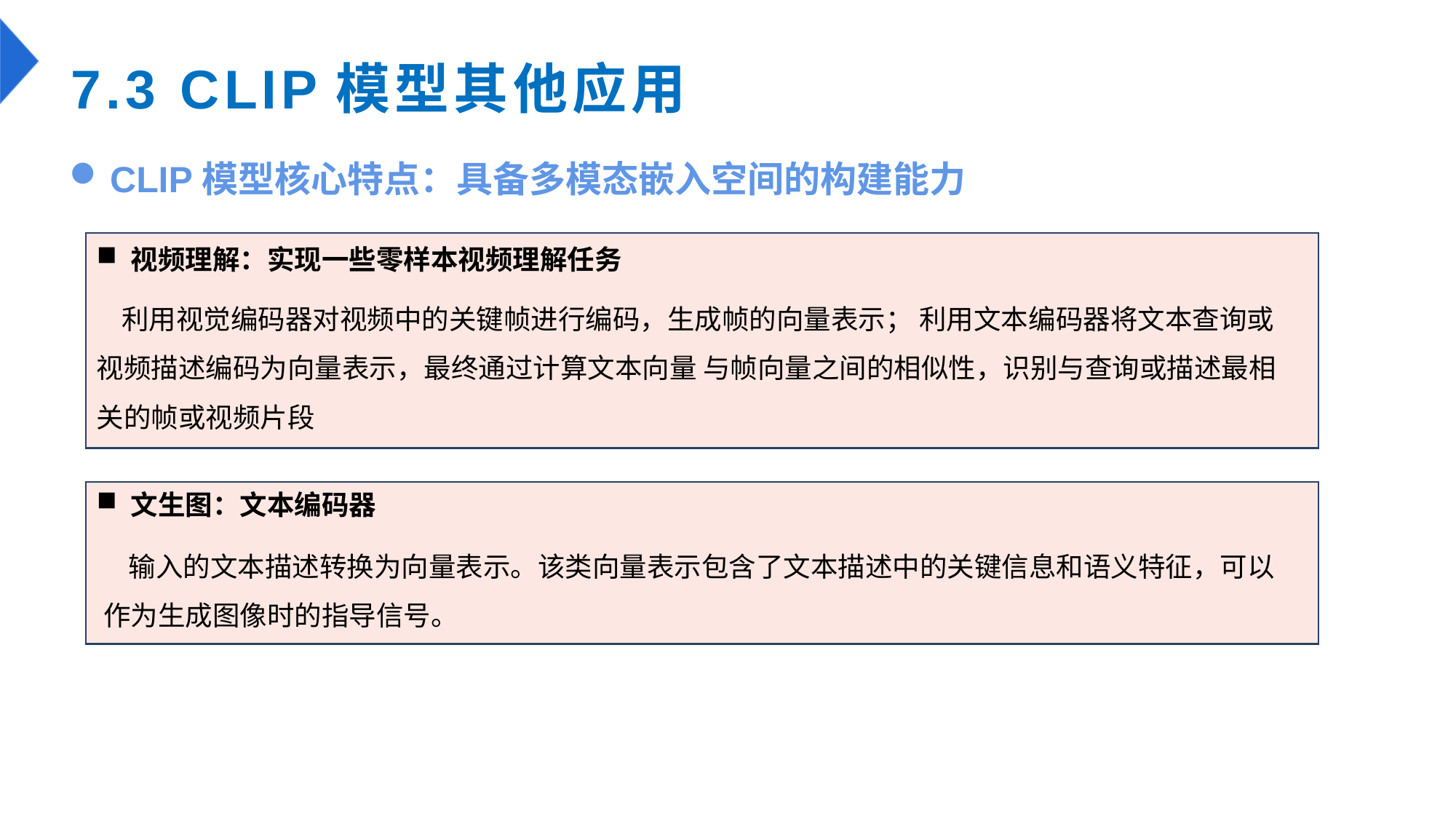

# 7.3 CLIP模型其他应用
CLIP模型核心特点：具备多模态嵌入空间的构建能力

视频理解：实现一些零样本视频理解任务
   利用视觉编码器对视频中的关键帧进行编码，生成帧的向量表示； 利用文本编码器将文本查询或视频描述编码为向量表示，最终通过计算文本向量 与帧向量之间的相似性，识别与查询或描述最相关的帧或视频片段

文生图：文本编码器
   输入的文本描述转换为向量表示。该类向量表示包含了文本描述中的关键信息和语义特征，可以作为生成图像时的指导信号。